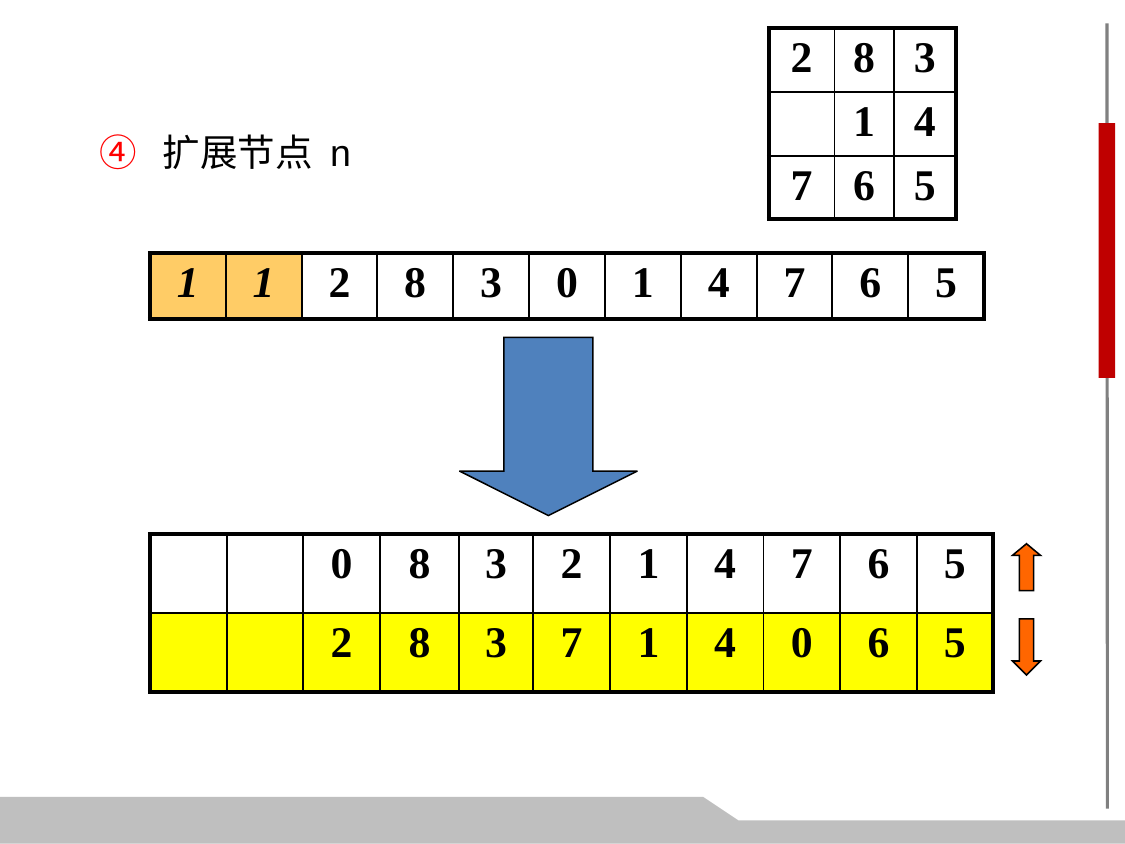

| 2 | 8 | 3 |
| --- | --- | --- |
|  | 1 | 4 |
| 7 | 6 | 5 |
④  扩展节点 n
| 1 | 1 | 2 | 8 | 3 | 0 | 1 | 4 | 7 | 6 | 5 |
| --- | --- | --- | --- | --- | --- | --- | --- | --- | --- | --- |

|  |  | 0 | 8 | 3 | 2 | 1 | 4 | 7 | 6 | 5 |
| --- | --- | --- | --- | --- | --- | --- | --- | --- | --- | --- |
|  |  | 2 | 8 | 3 | 7 | 1 | 4 | 0 | 6 | 5 |